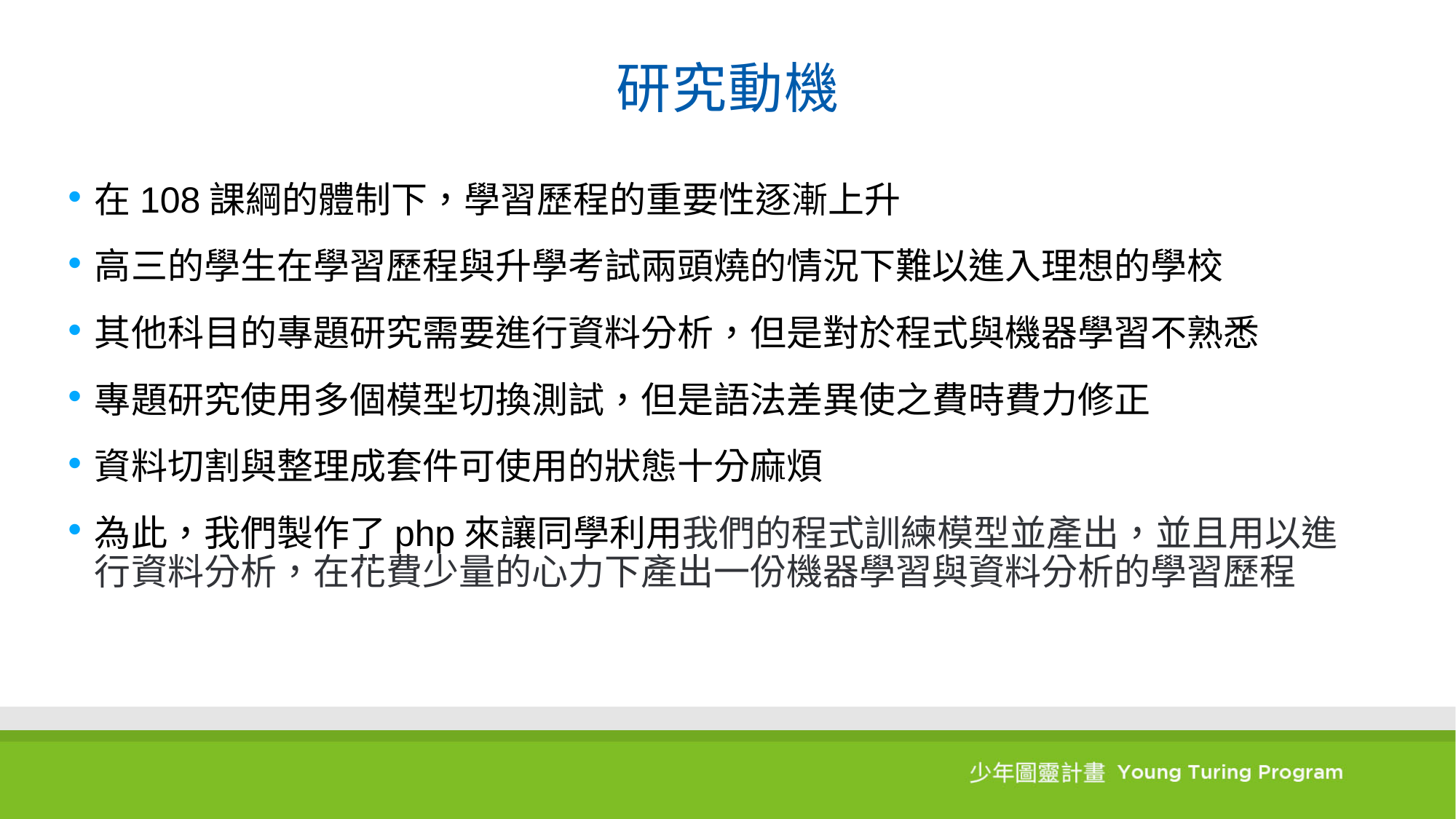

# 研究動機
在108課綱的體制下，學習歷程的重要性逐漸上升
高三的學生在學習歷程與升學考試兩頭燒的情況下難以進入理想的學校
其他科目的專題研究需要進行資料分析，但是對於程式與機器學習不熟悉
專題研究使用多個模型切換測試，但是語法差異使之費時費力修正
資料切割與整理成套件可使用的狀態十分麻煩
為此，我們製作了php來讓同學利用我們的程式訓練模型並產出，並且用以進行資料分析，在花費少量的心力下產出一份機器學習與資料分析的學習歷程